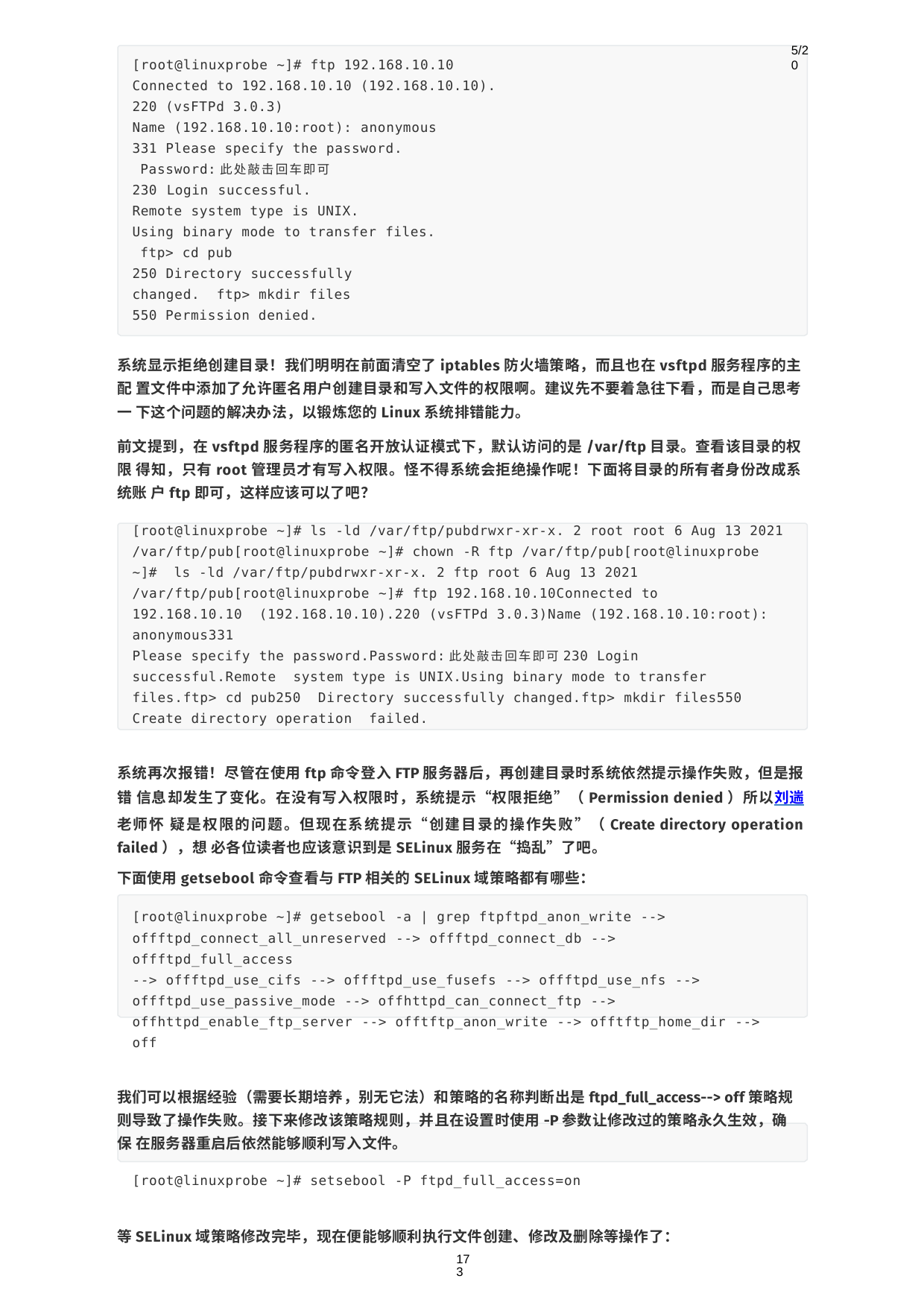

5/20

[root@linuxprobe ~]# ftp 192.168.10.10  Connected to 192.168.10.10 (192.168.10.10).
220 (vsFTPd 3.0.3)
Name (192.168.10.10:root): anonymous
331 Please specify the password.  Password:此处敲击回车即可
230 Login successful.  Remote system type is UNIX.
Using binary mode to transfer files.  ftp> cd pub
250 Directory successfully changed.  ftp> mkdir files
550 Permission denied.
系统显示拒绝创建目录！我们明明在前面清空了iptables防火墙策略，而且也在vsftpd服务程序的主配 置文件中添加了允许匿名用户创建目录和写入文件的权限啊。建议先不要着急往下看，而是自己思考一 下这个问题的解决办法，以锻炼您的Linux系统排错能力。
前文提到，在vsftpd服务程序的匿名开放认证模式下，默认访问的是/var/ftp目录。查看该目录的权限 得知，只有root管理员才有写入权限。怪不得系统会拒绝操作呢！下面将目录的所有者身份改成系统账 户ftp即可，这样应该可以了吧？

[root@linuxprobe ~]# ls -ld /var/ftp/pubdrwxr-xr-x. 2 root root 6 Aug 13 2021
/var/ftp/pub[root@linuxprobe ~]# chown -R ftp /var/ftp/pub[root@linuxprobe ~]#  ls -ld /var/ftp/pubdrwxr-xr-x. 2 ftp root 6 Aug 13 2021
/var/ftp/pub[root@linuxprobe ~]# ftp 192.168.10.10Connected to 192.168.10.10  (192.168.10.10).220 (vsFTPd 3.0.3)Name (192.168.10.10:root): anonymous331
Please specify the password.Password:此处敲击回车即可230 Login successful.Remote  system type is UNIX.Using binary mode to transfer files.ftp> cd pub250  Directory successfully changed.ftp> mkdir files550 Create directory operation  failed.

系统再次报错！尽管在使用ftp命令登入FTP服务器后，再创建目录时系统依然提示操作失败，但是报错 信息却发生了变化。在没有写入权限时，系统提示“权限拒绝”（Permission denied）所以刘遄老师怀 疑是权限的问题。但现在系统提示“创建目录的操作失败”（Create directory operation failed），想 必各位读者也应该意识到是SELinux服务在“捣乱”了吧。

下面使用getsebool命令查看与FTP相关的SELinux域策略都有哪些：

[root@linuxprobe ~]# getsebool -a | grep ftpftpd_anon_write -->  offftpd_connect_all_unreserved --> offftpd_connect_db --> offftpd_full_access
--> offftpd_use_cifs --> offftpd_use_fusefs --> offftpd_use_nfs -->  offftpd_use_passive_mode --> offhttpd_can_connect_ftp -->  offhttpd_enable_ftp_server --> offtftp_anon_write --> offtftp_home_dir --> off

我们可以根据经验（需要长期培养，别无它法）和策略的名称判断出是ftpd_full_access--> off策略规 则导致了操作失败。接下来修改该策略规则，并且在设置时使用-P参数让修改过的策略永久生效，确保 在服务器重启后依然能够顺利写入文件。

[root@linuxprobe ~]# setsebool -P ftpd_full_access=on

等SELinux域策略修改完毕，现在便能够顺利执行文件创建、修改及删除等操作了：

173